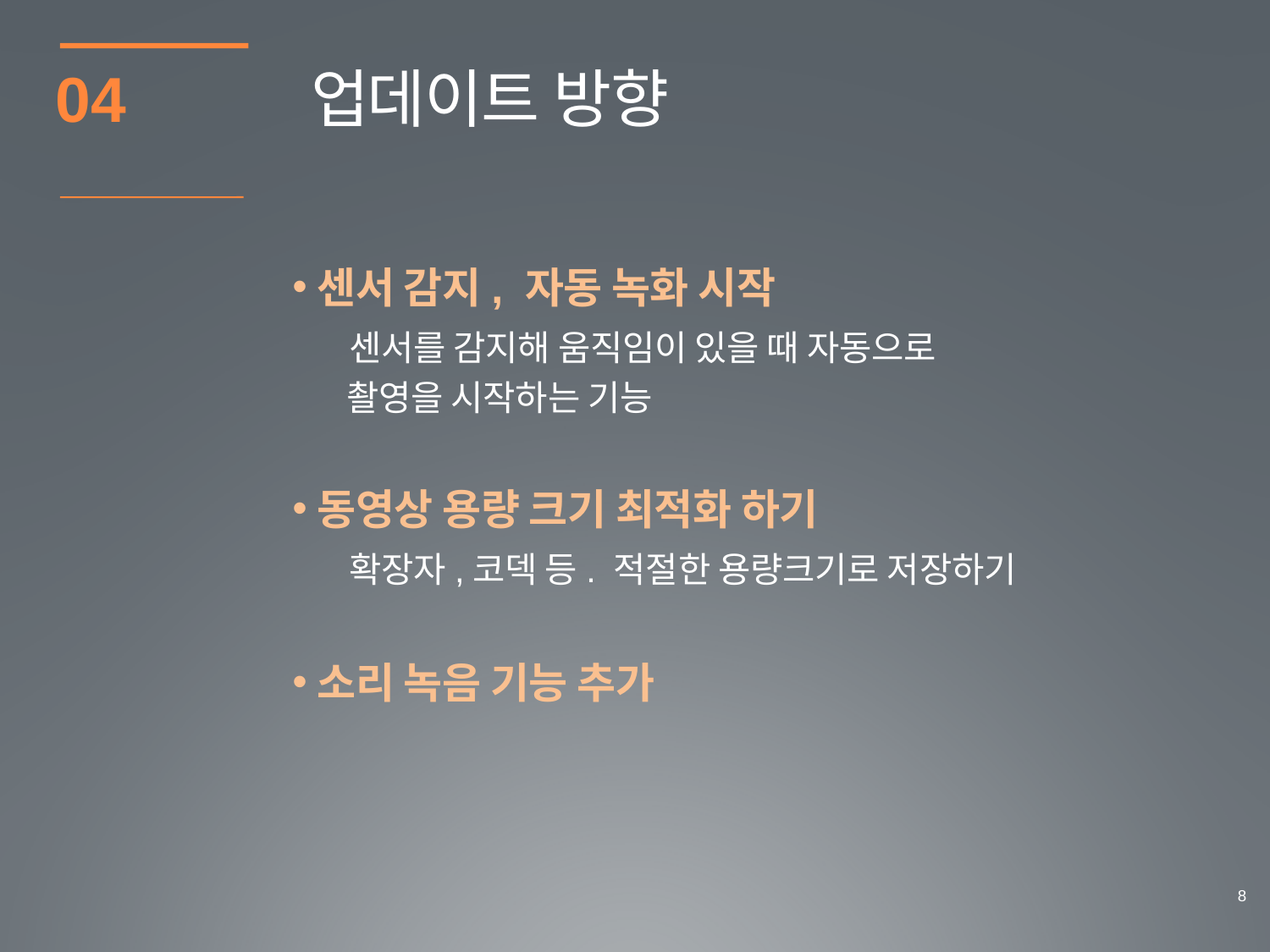

04
업데이트 방향

센서 감지, 자동 녹화 시작
     센서를 감지해 움직임이 있을 때 자동으로
      촬영을 시작하는 기능

동영상 용량 크기 최적화 하기
     확장자,코덱 등. 적절한 용량크기로 저장하기

소리 녹음 기능 추가